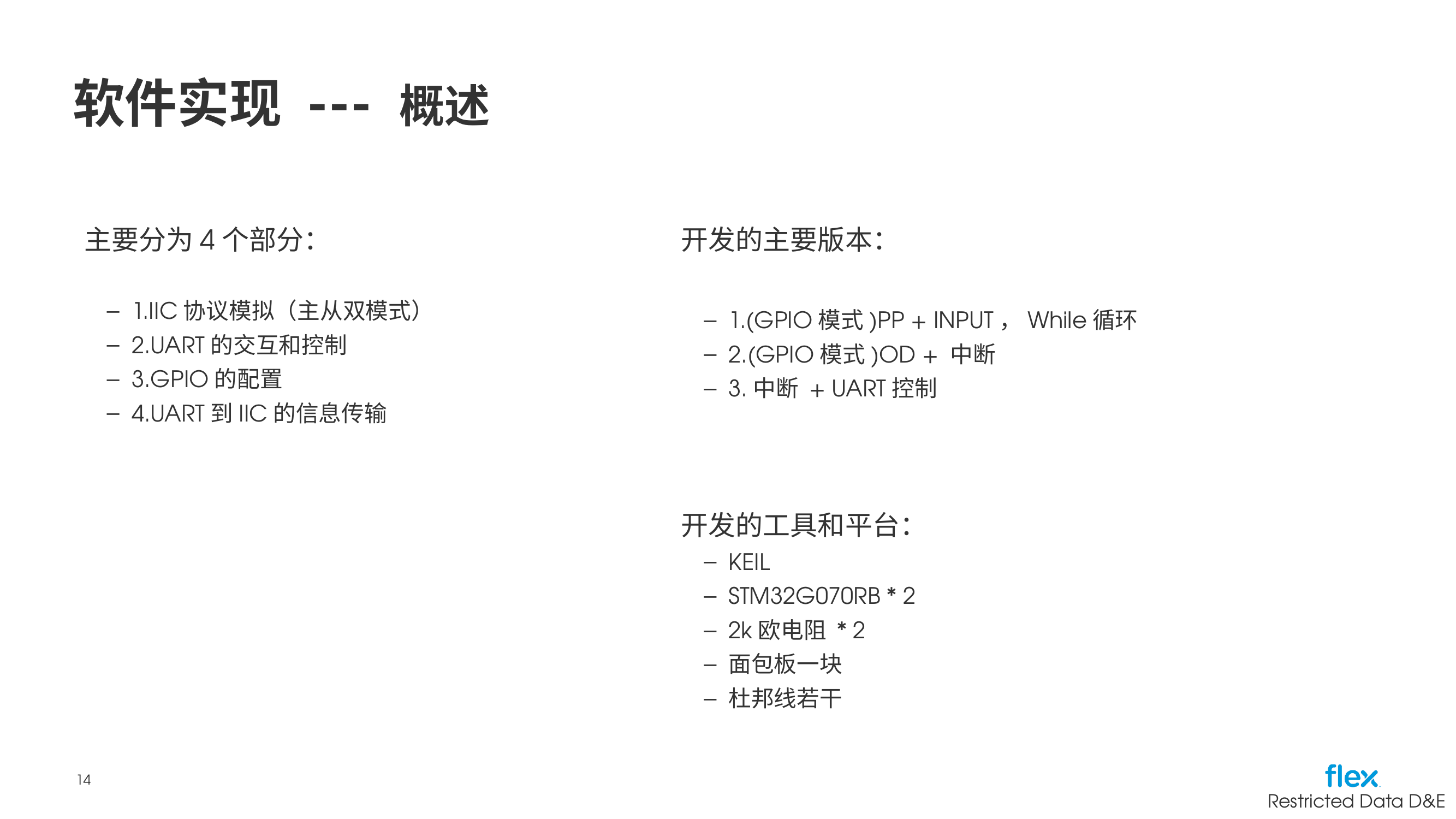

# 软件实现 --- 概述

主要分为4个部分：

1.IIC协议模拟（主从双模式）
2.UART的交互和控制
3.GPIO的配置
4.UART到IIC的信息传输

开发的主要版本：

1.(GPIO模式)PP + INPUT，While循环
2.(GPIO模式)OD + 中断
3.中断 + UART控制

开发的工具和平台：
KEIL
STM32G070RB * 2
2k欧电阻 * 2
面包板一块
杜邦线若干